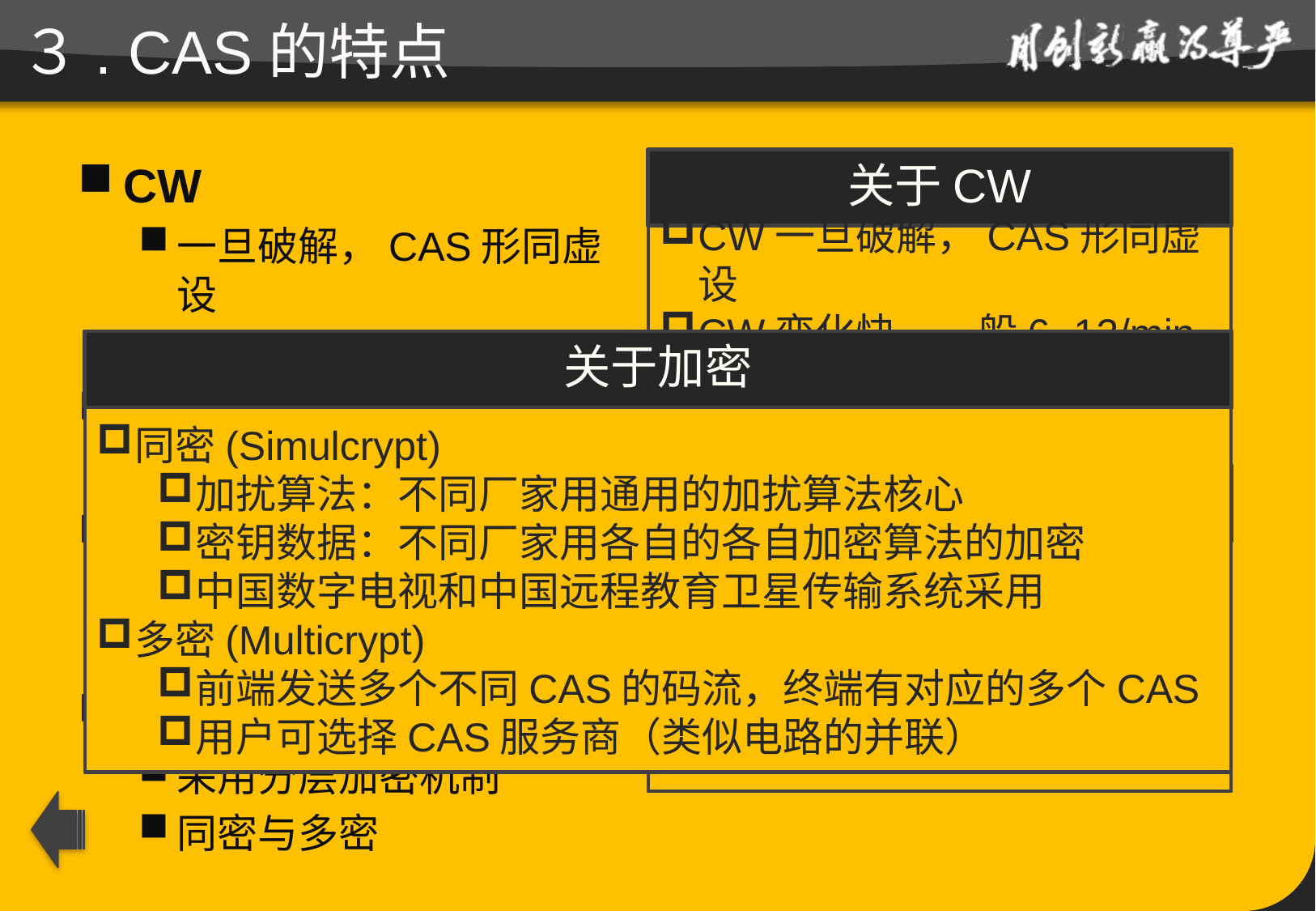

# ３. CAS的特点
CW
一旦破解，CAS形同虚设
变化快
SK
保持周期长
PDK
唯一性
分配权限
加密
采用分层加密机制
同密与多密

关于CW
CW一旦破解，CAS形同虚设
CW变化快，一般6~12/min
关于加密
关于SK
同密(Simulcrypt)
加扰算法：不同厂家用通用的加扰算法核心
密钥数据：不同厂家用各自的各自加密算法的加密
中国数字电视和中国远程教育卫星传输系统采用
多密(Multicrypt)
前端发送多个不同CAS的码流，终端有对应的多个CAS
用户可选择CAS服务商（类似电路的并联）
SK是保持长时间不变的，如：月套餐
SK与CW不是包含与被包含的关系
SK是钥匙，CW是锁在屋子里的东西
关于PDK
PDK是唯一的，但是每张智能卡里可能有多个不同PDK
PDK识别不同身份，根据前端登记的信息授予不同权限